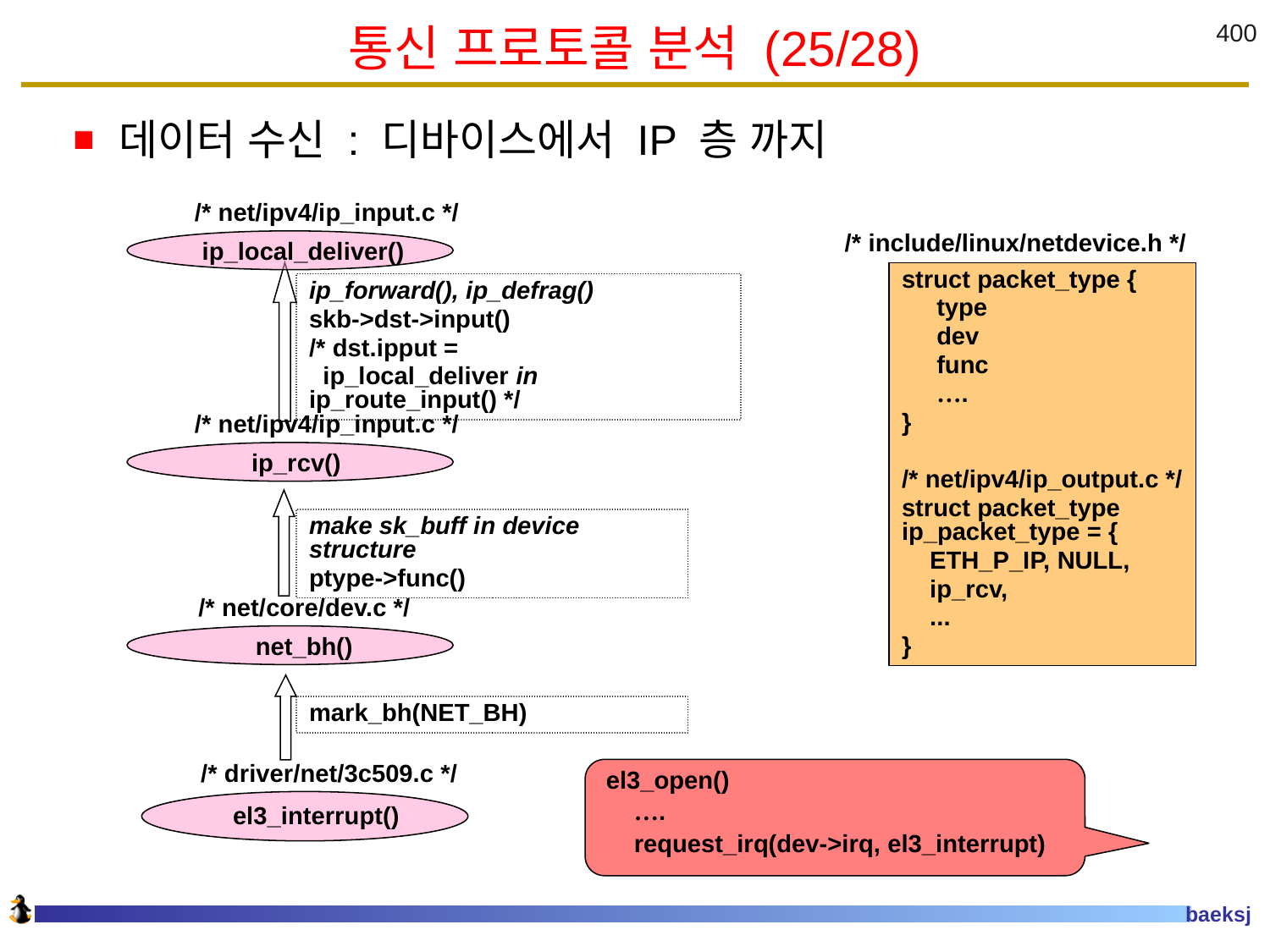

# 통신 프로토콜 분석 (25/28)
400
데이터 수신 : 디바이스에서 IP 층 까지
 /* net/ipv4/ip_input.c */
 /* include/linux/netdevice.h */
ip_local_deliver()

struct packet_type {
     type
     dev
     func
     ….
}

/* net/ipv4/ip_output.c */
struct packet_type ip_packet_type = {
    ETH_P_IP, NULL,
    ip_rcv,
    ...
}
ip_forward(), ip_defrag()
skb->dst->input()
/* dst.ipput =
  ip_local_deliver in ip_route_input() */
 /* net/ipv4/ip_input.c */
ip_rcv()

make sk_buff in device structure
ptype->func()
 /* net/core/dev.c */
net_bh()

mark_bh(NET_BH)
 /* driver/net/3c509.c */

el3_open()
    ….
    request_irq(dev->irq, el3_interrupt)

el3_interrupt()